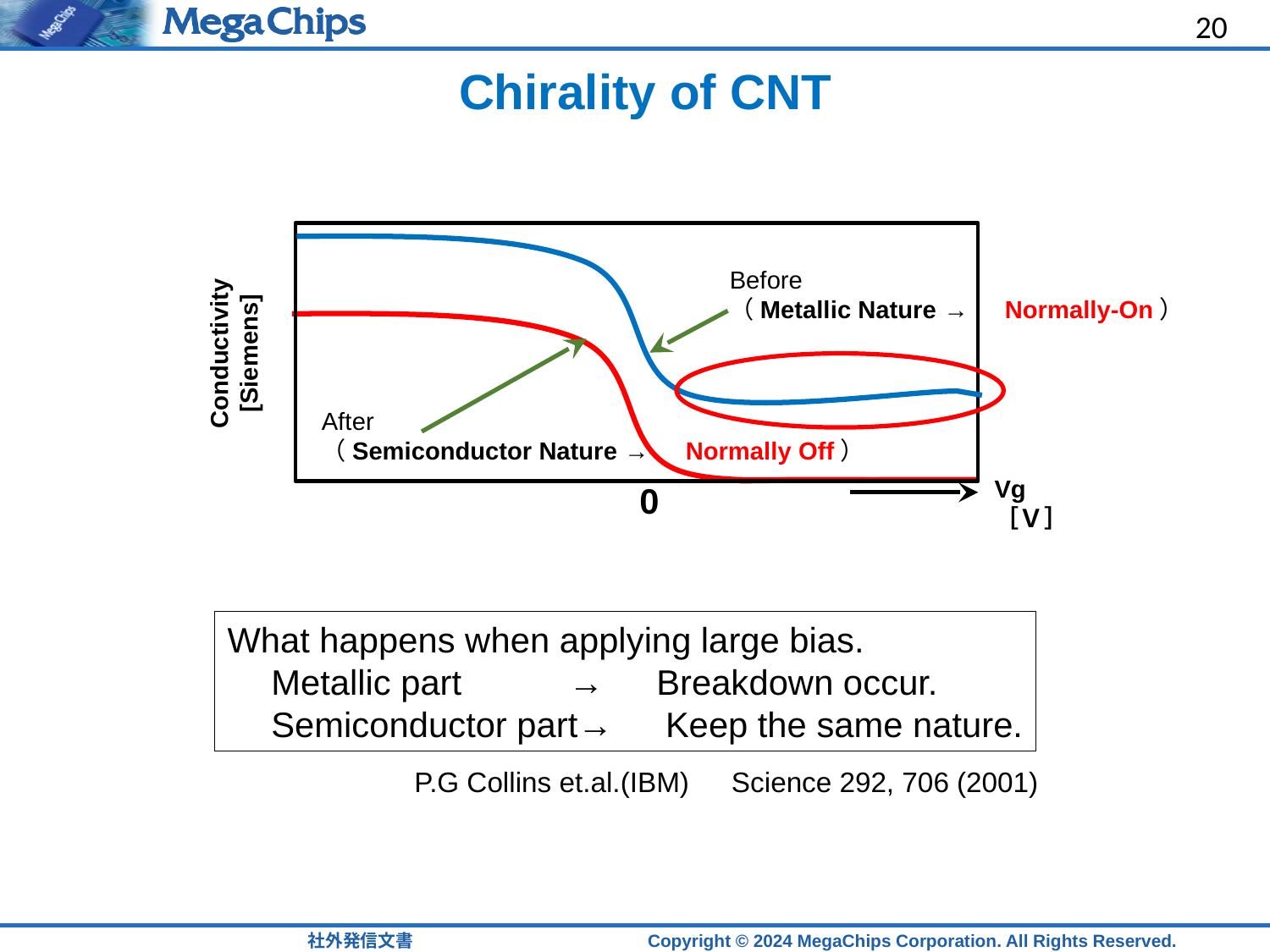

20
# Chirality of CNT

Before
（Metallic Nature →　Normally-On）

Conductivity
[Siemens]

After
（Semiconductor Nature →　Normally Off）
Vg［Ｖ］
0
What happens when applying large bias.
　Metallic part           →　Breakdown occur.
　Semiconductor part→　Keep the same nature.
P.G Collins et.al.(IBM)　Science 292, 706 (2001)
社外発信文書